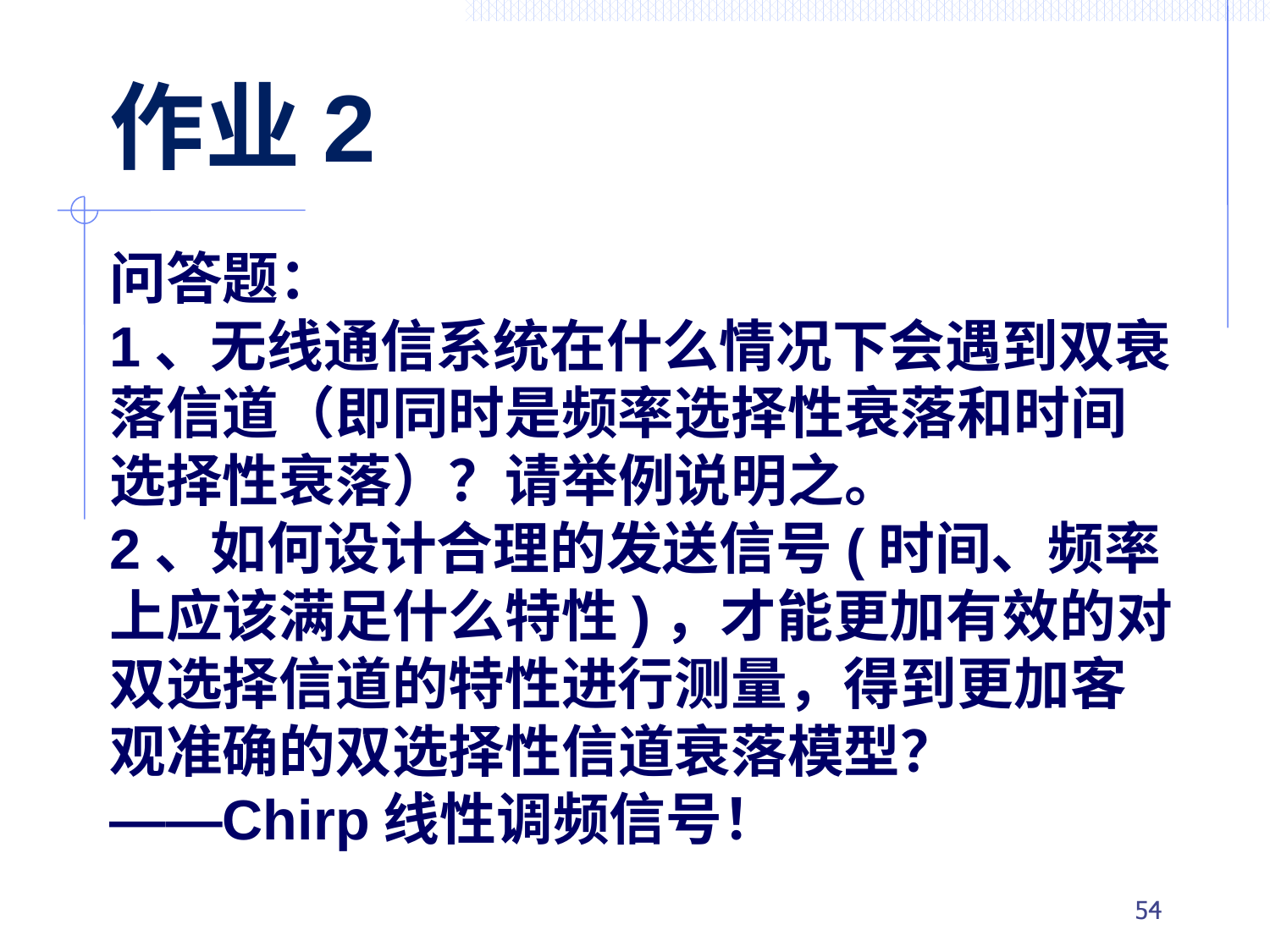

作业2
问答题：
1、无线通信系统在什么情况下会遇到双衰落信道（即同时是频率选择性衰落和时间选择性衰落）？请举例说明之。
2、如何设计合理的发送信号(时间、频率上应该满足什么特性)，才能更加有效的对双选择信道的特性进行测量，得到更加客观准确的双选择性信道衰落模型？
——Chirp线性调频信号！
54